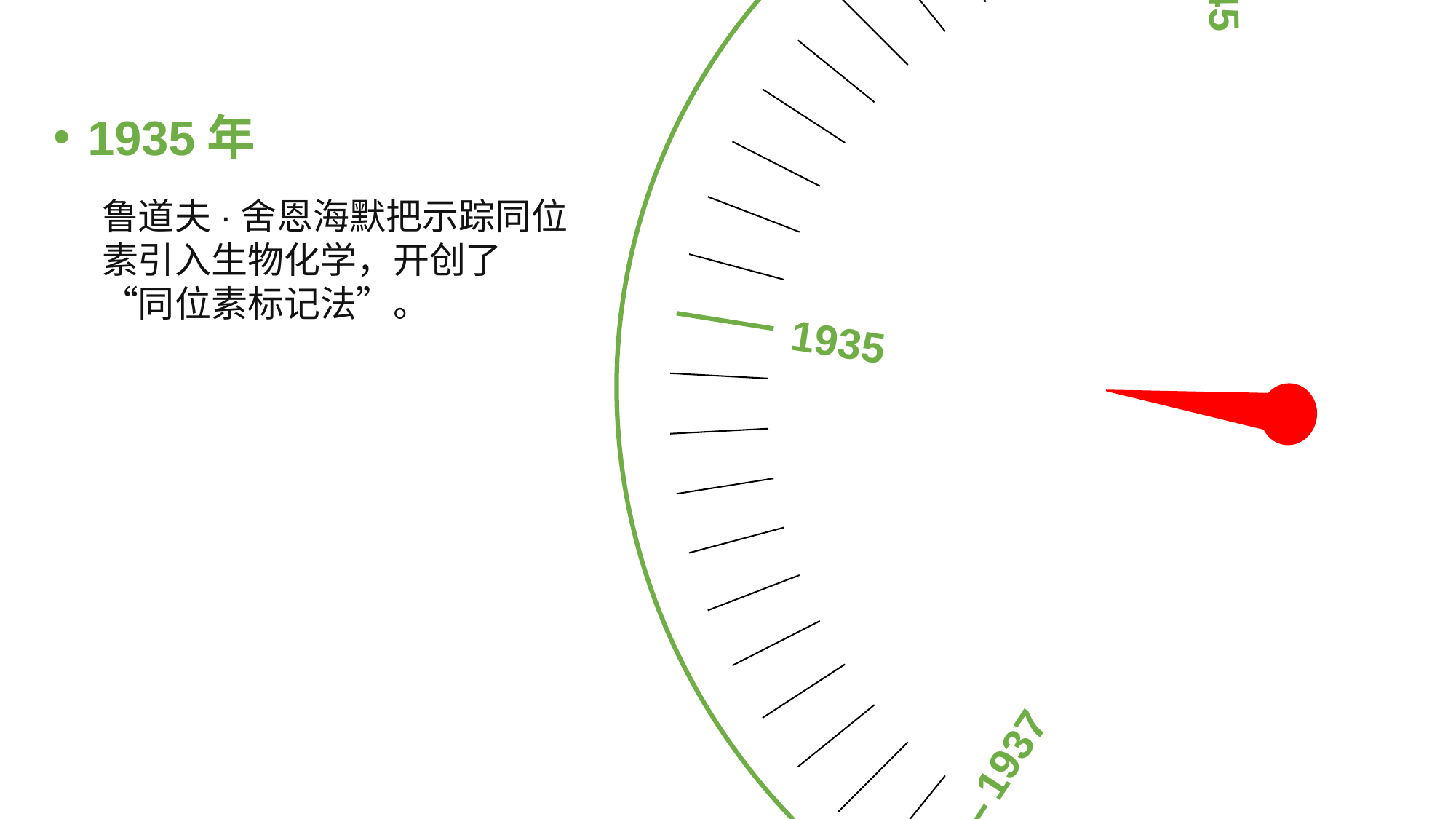

1939
1937
1942
1935
1945
1935年
鲁道夫·舍恩海默把示踪同位素引入生物化学，开创了“同位素标记法”。